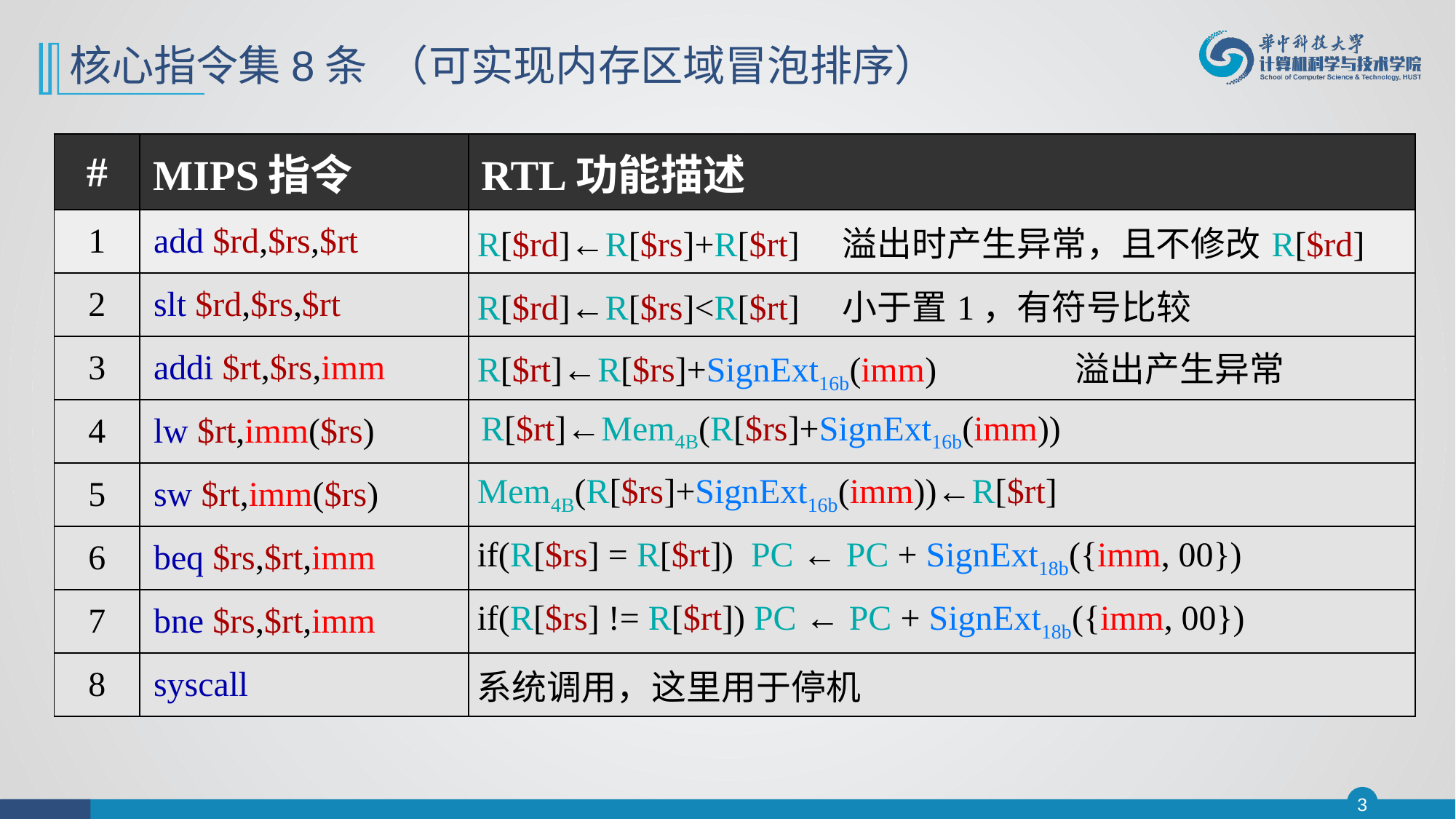

# 核心指令集8条  （可实现内存区域冒泡排序）
| # | MIPS指令 | RTL功能描述 |
| --- | --- | --- |
| 1 | add $rd,$rs,$rt | R[$rd]←R[$rs]+R[$rt] 溢出时产生异常，且不修改R[$rd] |
| 2 | slt $rd,$rs,$rt | R[$rd]←R[$rs]<R[$rt] 小于置1，有符号比较 |
| 3 | addi $rt,$rs,imm | R[$rt]←R[$rs]+SignExt16b(imm) 溢出产生异常 |
| 4 | lw $rt,imm($rs) | R[$rt]←Mem4B(R[$rs]+SignExt16b(imm)) |
| 5 | sw $rt,imm($rs) | Mem4B(R[$rs]+SignExt16b(imm))←R[$rt] |
| 6 | beq $rs,$rt,imm | if(R[$rs] = R[$rt])  PC ← PC + SignExt18b({imm, 00}) |
| 7 | bne $rs,$rt,imm | if(R[$rs] != R[$rt]) PC ← PC + SignExt18b({imm, 00}) |
| 8 | syscall | 系统调用，这里用于停机 |